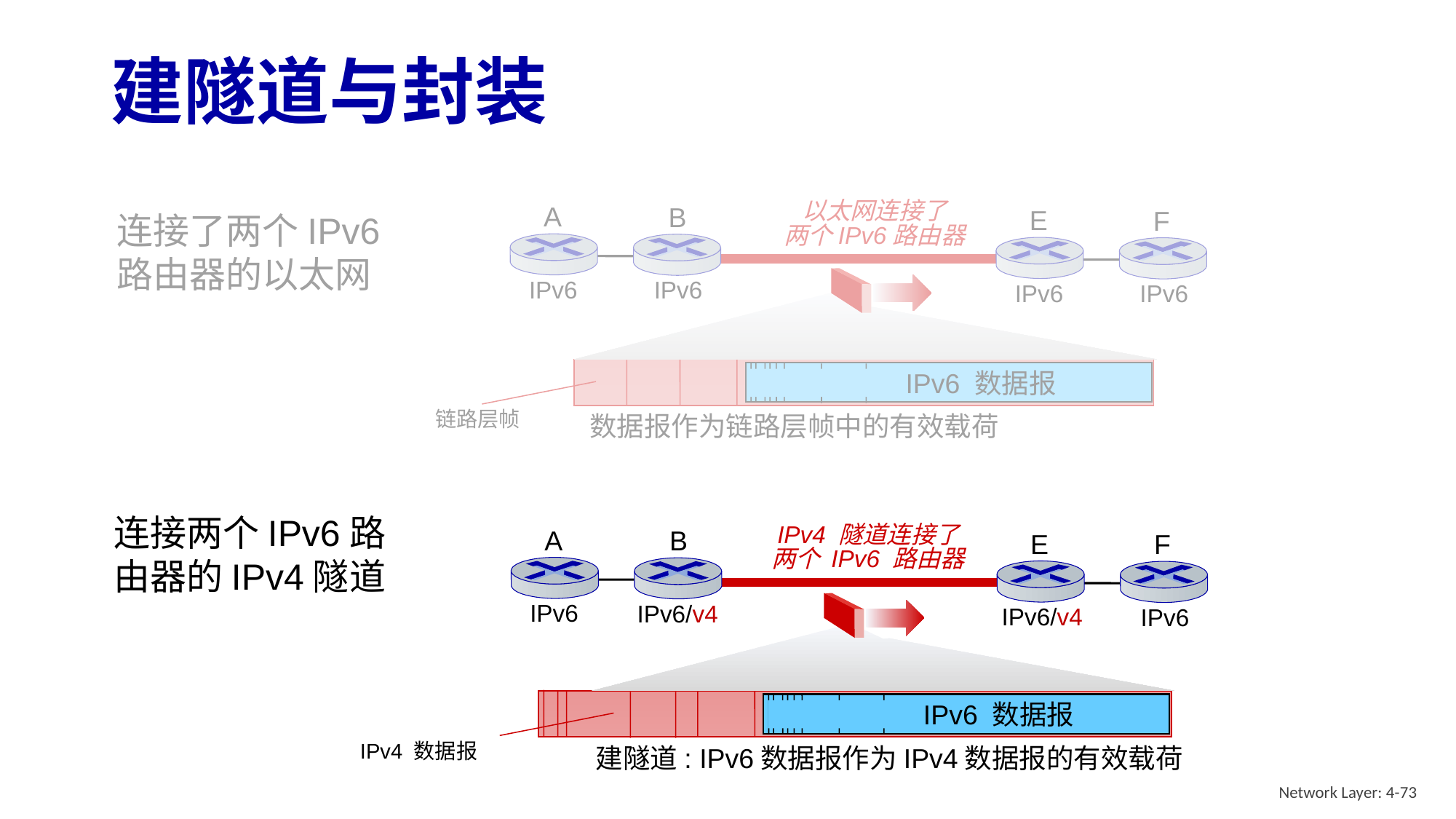

# 建隧道与封装

A
B

IPv6
IPv6
以太网连接了
两个IPv6路由器
E
F

IPv6
IPv6

连接了两个IPv6路由器的以太网

IPv6 数据报

链路层帧
数据报作为链路层帧中的有效载荷
连接两个IPv6路由器的IPv4隧道
A
B

IPv6
IPv4 隧道连接了
两个 IPv6 路由器

E
F

IPv6
IPv6/v4
IPv6/v4

IPv6 数据报

IPv4 数据报
建隧道: IPv6数据报作为IPv4数据报的有效载荷
Network Layer: 4-73